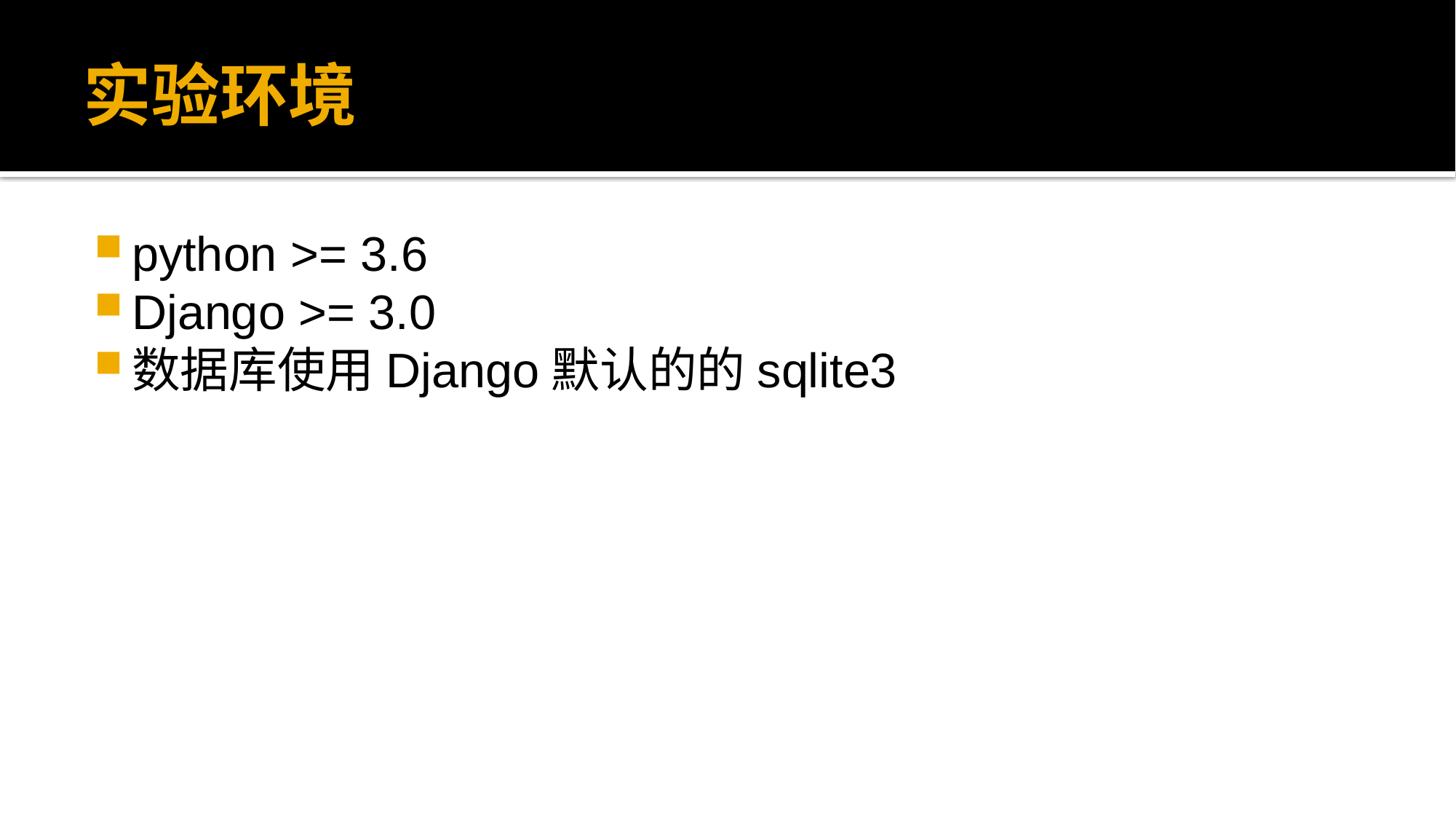

# 实验环境
python >= 3.6
Django >= 3.0
数据库使用Django默认的的sqlite3